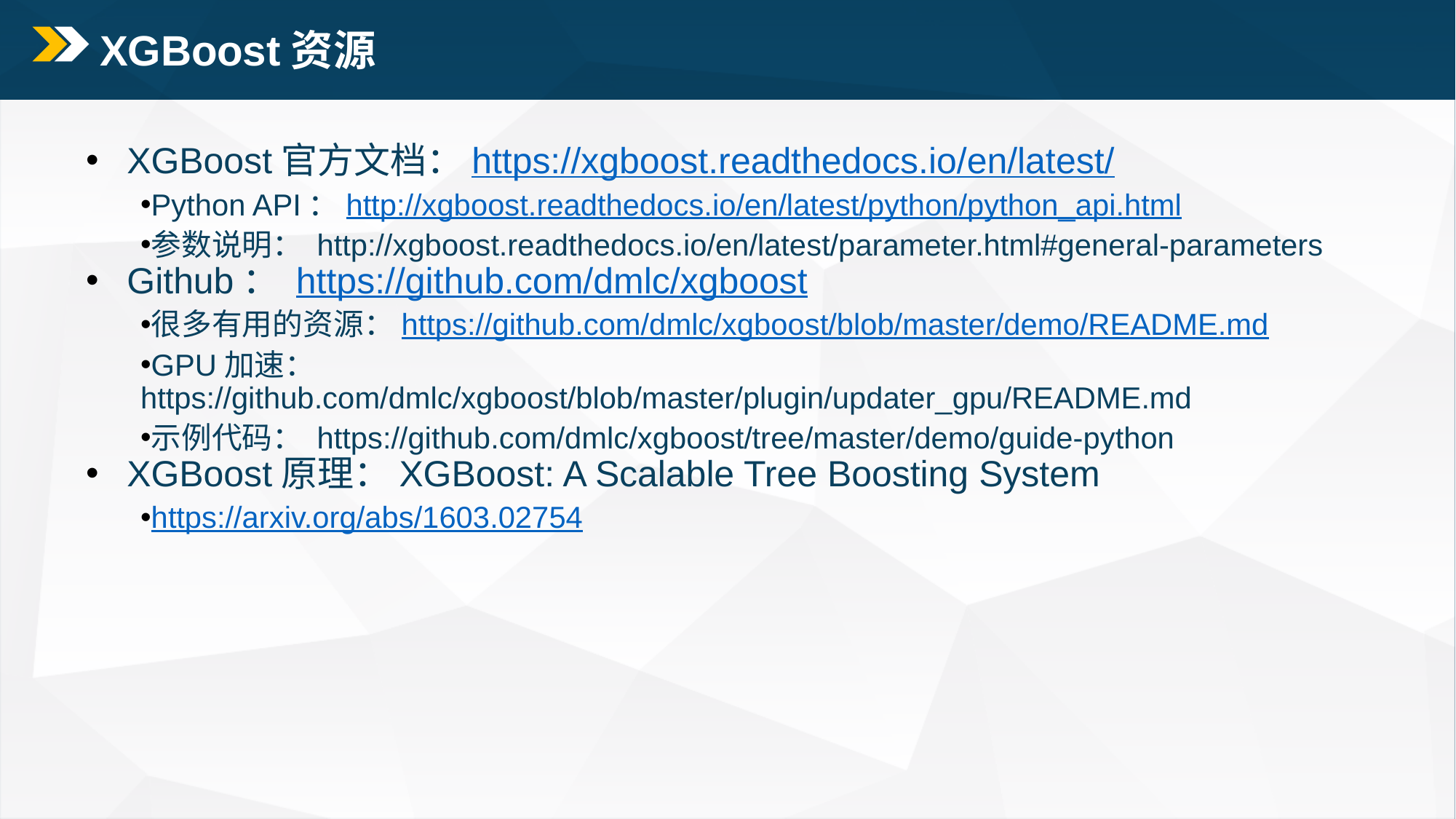

# XGBoost资源
XGBoost官方文档：https://xgboost.readthedocs.io/en/latest/
Python API：http://xgboost.readthedocs.io/en/latest/python/python_api.html
参数说明： http://xgboost.readthedocs.io/en/latest/parameter.html#general-parameters
Github： https://github.com/dmlc/xgboost
很多有用的资源：https://github.com/dmlc/xgboost/blob/master/demo/README.md
GPU加速： https://github.com/dmlc/xgboost/blob/master/plugin/updater_gpu/README.md
示例代码： https://github.com/dmlc/xgboost/tree/master/demo/guide-python
XGBoost原理：XGBoost: A Scalable Tree Boosting System
https://arxiv.org/abs/1603.02754